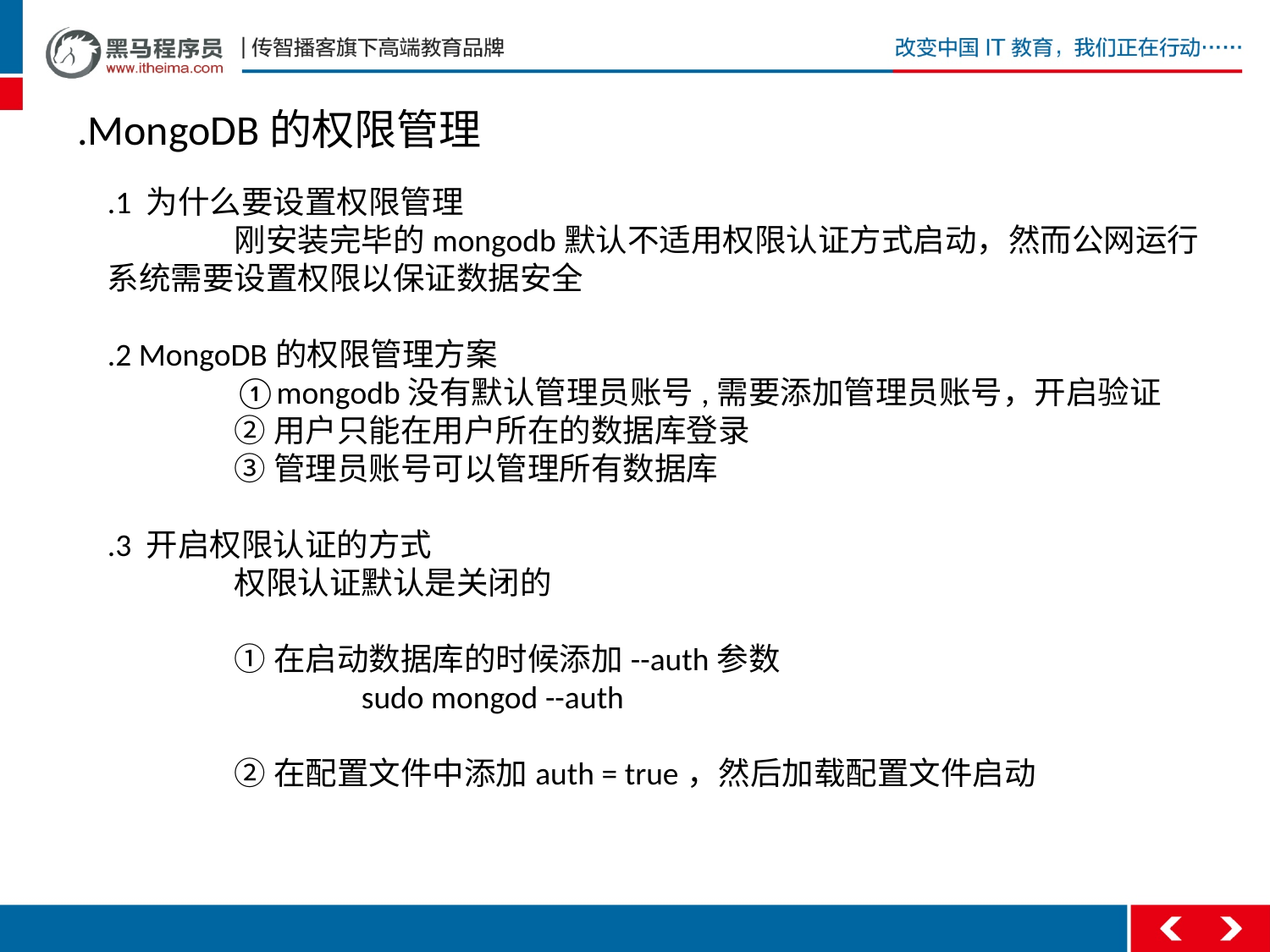

.MongoDB的权限管理
.1 为什么要设置权限管理
	刚安装完毕的mongodb默认不适用权限认证方式启动，然而公网运行系统需要设置权限以保证数据安全

.2 MongoDB的权限管理方案
	①mongodb没有默认管理员账号,需要添加管理员账号，开启验证
	②用户只能在用户所在的数据库登录
	③管理员账号可以管理所有数据库

.3 开启权限认证的方式
	权限认证默认是关闭的

	①在启动数据库的时候添加--auth参数
		sudo mongod --auth

	②在配置文件中添加auth = true，然后加载配置文件启动